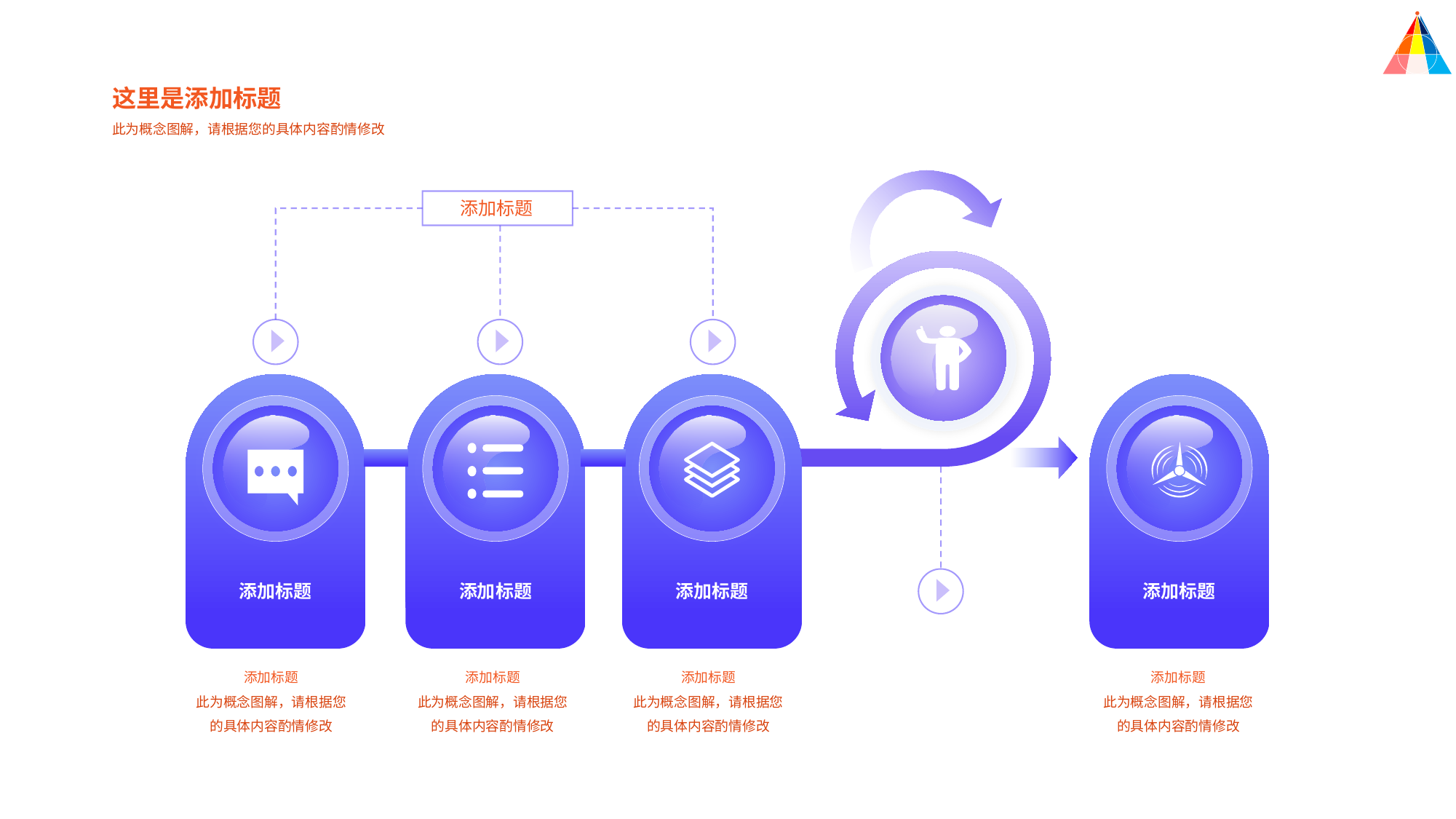

这里是添加标题
此为概念图解，请根据您的具体内容酌情修改

添加标题

添加标题
添加标题
添加标题
添加标题

添加标题
此为概念图解，请根据您的具体内容酌情修改
添加标题
此为概念图解，请根据您的具体内容酌情修改
添加标题
此为概念图解，请根据您的具体内容酌情修改
添加标题
此为概念图解，请根据您的具体内容酌情修改